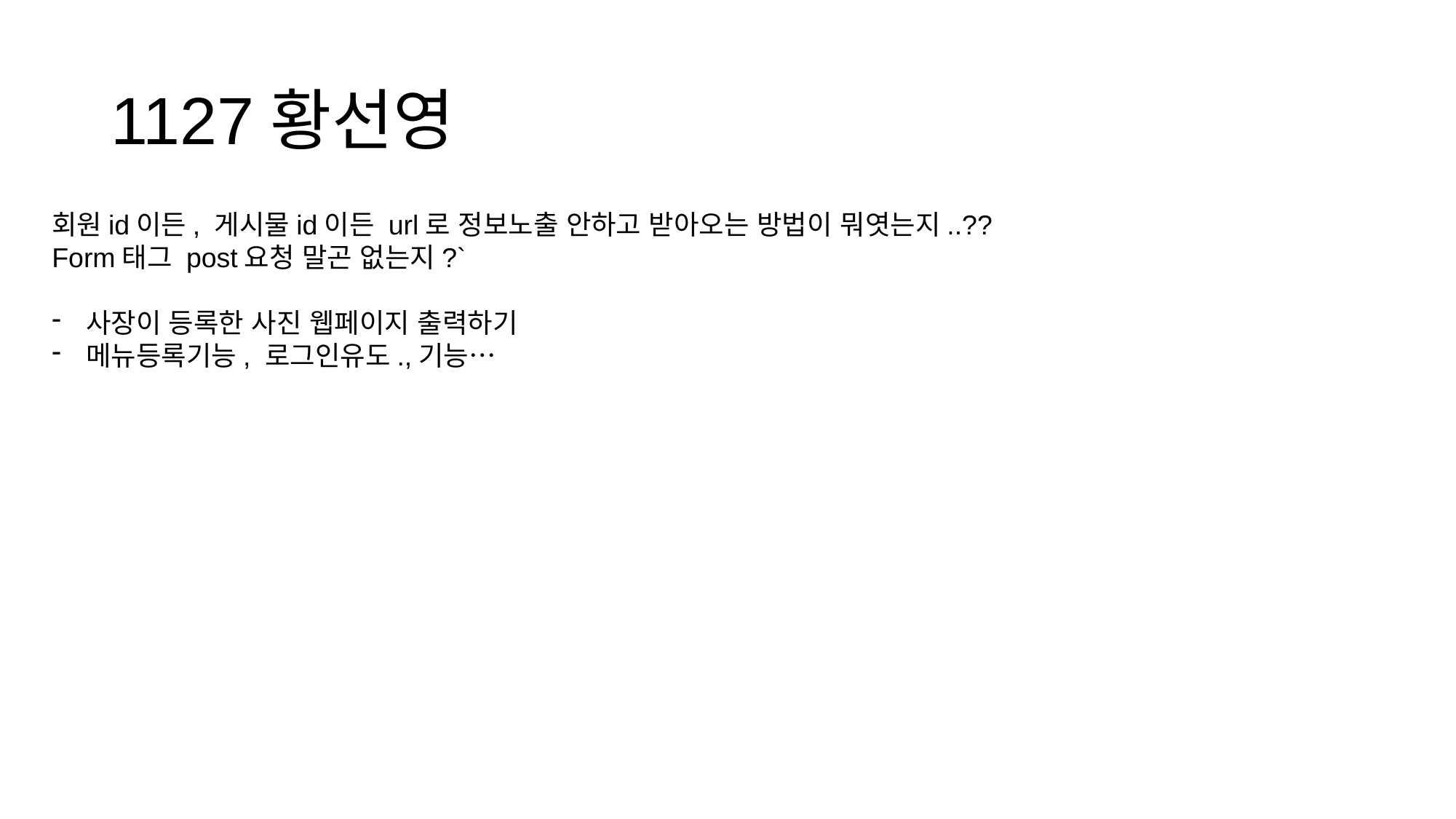

# 1127황선영
회원id이든, 게시물id이든 url로 정보노출 안하고 받아오는 방법이 뭐엿는지..??
Form태그 post요청 말곤 없는지?`

사장이 등록한 사진 웹페이지 출력하기
메뉴등록기능, 로그인유도.,기능…